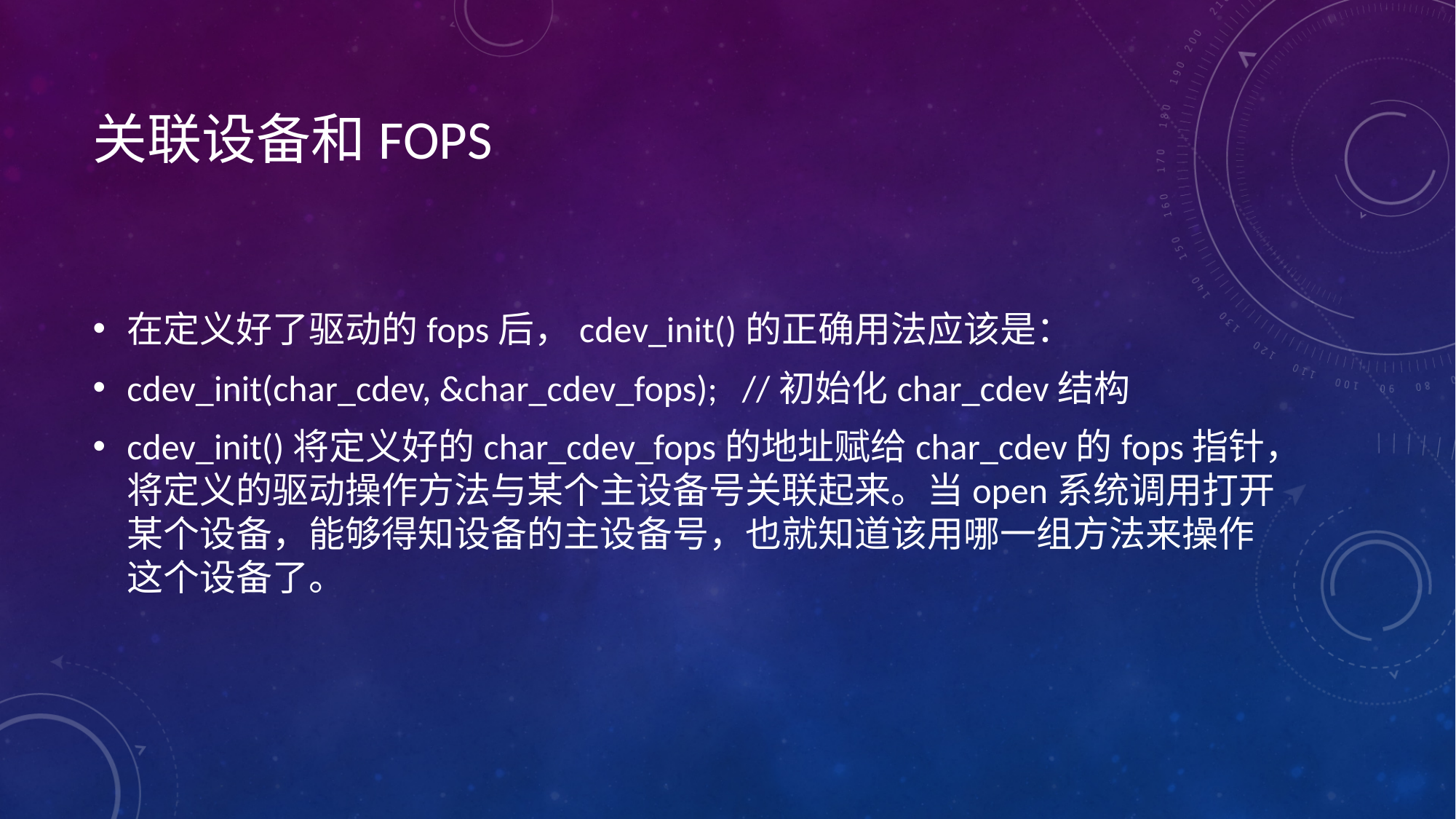

# 关联设备和fops
在定义好了驱动的fops后，cdev_init()的正确用法应该是：
cdev_init(char_cdev, &char_cdev_fops);   //初始化char_cdev结构
cdev_init()将定义好的char_cdev_fops的地址赋给char_cdev的fops指针，将定义的驱动操作方法与某个主设备号关联起来。当open系统调用打开某个设备，能够得知设备的主设备号，也就知道该用哪一组方法来操作这个设备了。